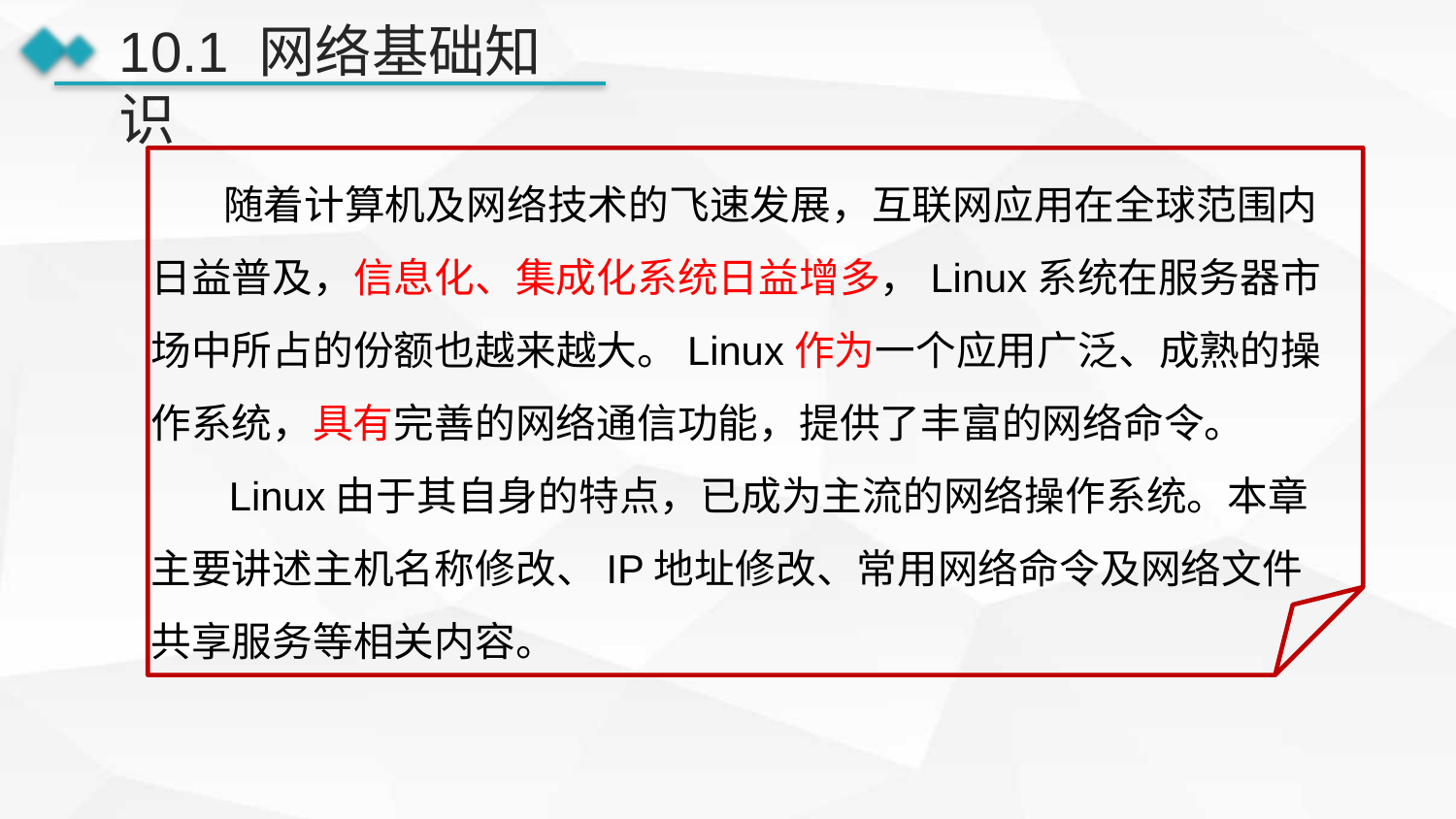

10.1 网络基础知识

       随着计算机及网络技术的飞速发展，互联网应用在全球范围内日益普及，信息化、集成化系统日益增多，Linux系统在服务器市场中所占的份额也越来越大。Linux作为一个应用广泛、成熟的操作系统，具有完善的网络通信功能，提供了丰富的网络命令。
       Linux由于其自身的特点，已成为主流的网络操作系统。本章主要讲述主机名称修改、IP地址修改、常用网络命令及网络文件共享服务等相关内容。